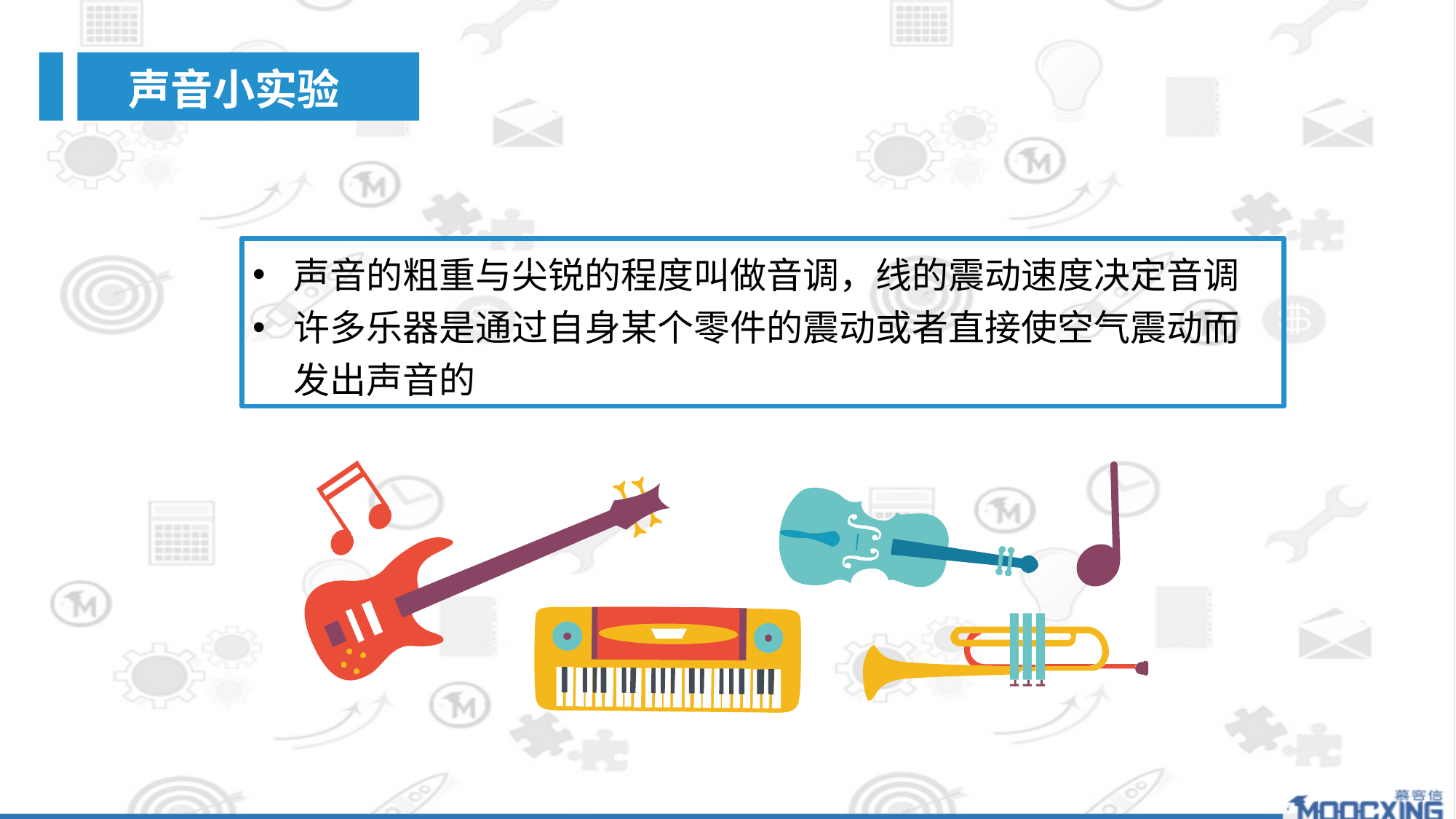

声音小实验
声音的粗重与尖锐的程度叫做音调，线的震动速度决定音调
许多乐器是通过自身某个零件的震动或者直接使空气震动而发出声音的